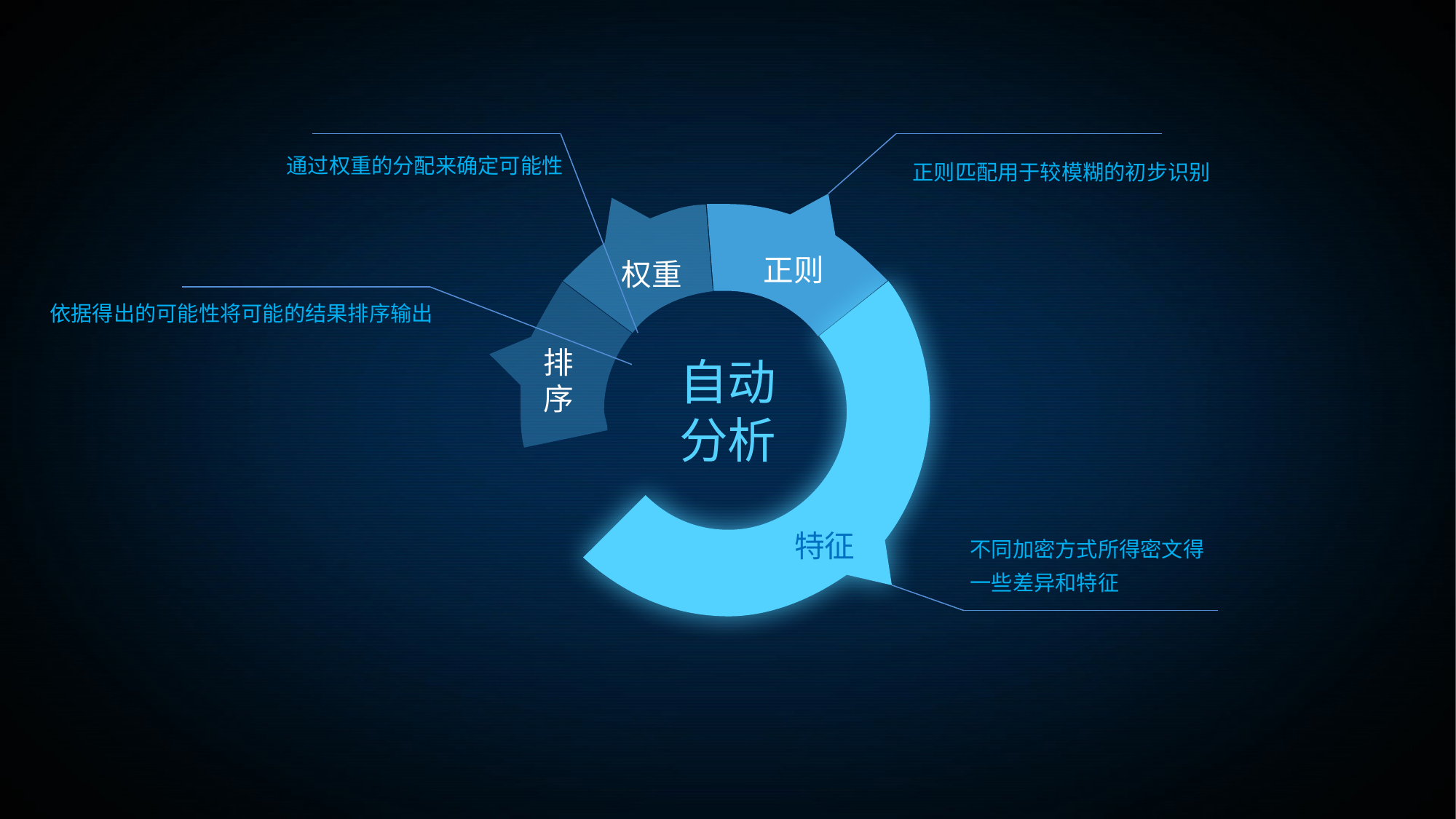

通过权重的分配来确定可能性
正则匹配用于较模糊的初步识别

正则
权重

依据得出的可能性将可能的结果排序输出
排序
自动分析
特征
不同加密方式所得密文得一些差异和特征